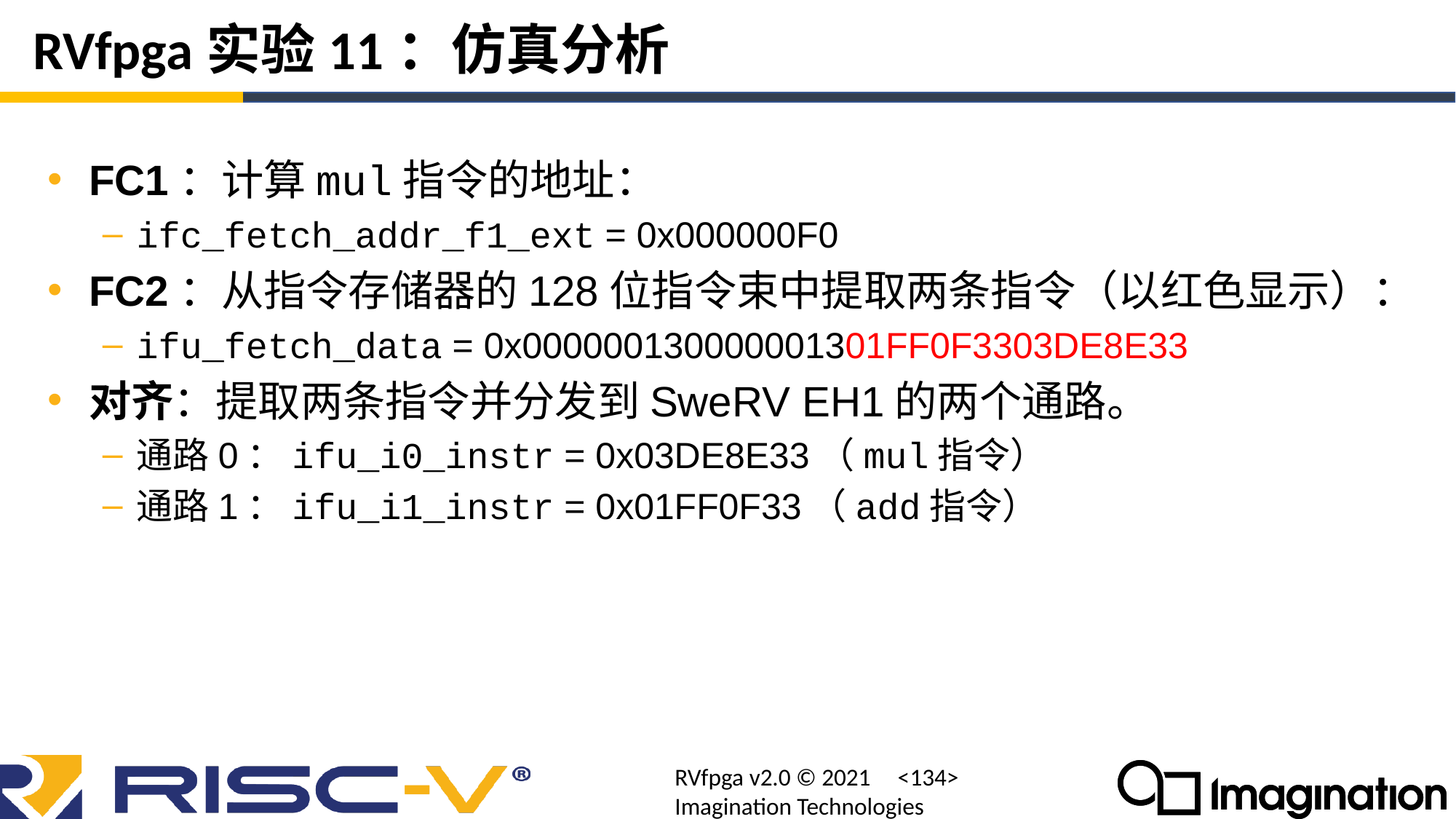

# RVfpga实验11：仿真分析
FC1：计算mul指令的地址：
ifc_fetch_addr_f1_ext = 0x000000F0
FC2：从指令存储器的128位指令束中提取两条指令（以红色显示）：
ifu_fetch_data = 0x000000130000001301FF0F3303DE8E33
对齐：提取两条指令并分发到SweRV EH1的两个通路。
通路0：ifu_i0_instr = 0x03DE8E33（mul指令）
通路1：ifu_i1_instr = 0x01FF0F33（add指令）